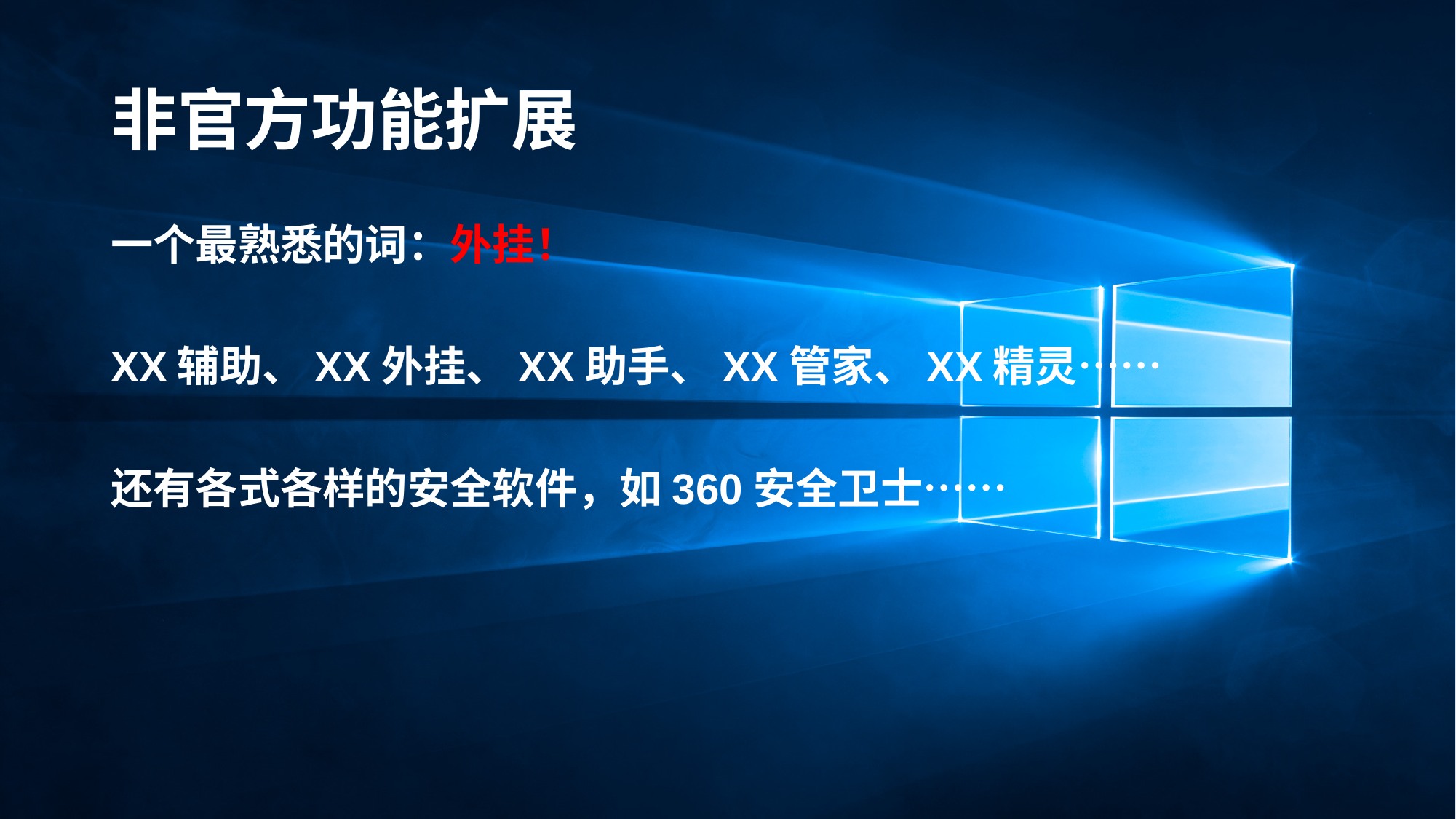

# 非官方功能扩展
一个最熟悉的词：外挂！

XX辅助、XX外挂、XX助手、XX管家、XX精灵……

还有各式各样的安全软件，如360安全卫士……